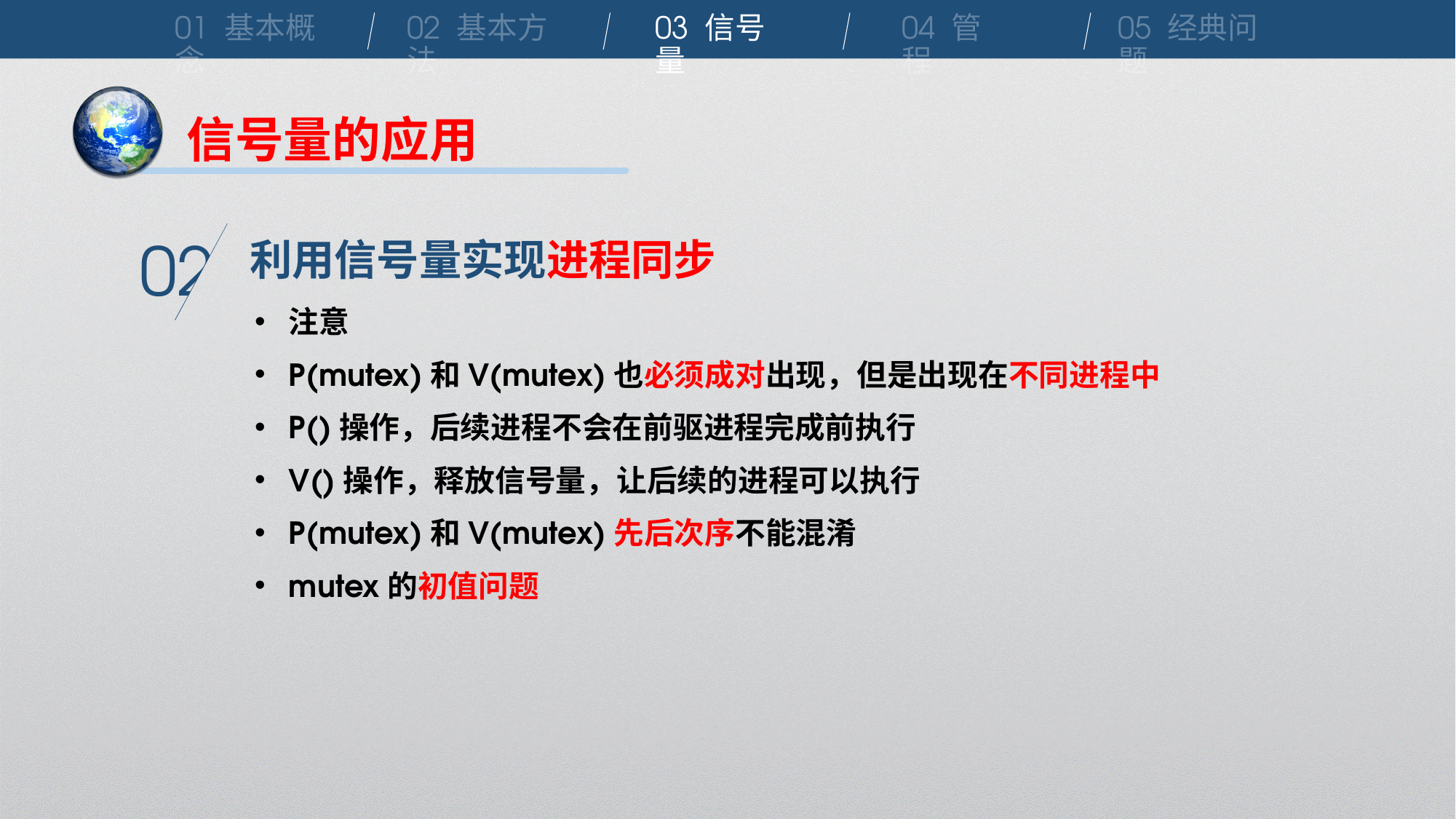

01 基本概念
02 基本方法
03 信号量
04 管程
05 经典问题
信号量的应用
利用信号量实现进程同步

02
注意
P(mutex)和V(mutex)也必须成对出现，但是出现在不同进程中
P()操作，后续进程不会在前驱进程完成前执行
V()操作，释放信号量，让后续的进程可以执行
P(mutex)和V(mutex)先后次序不能混淆
mutex的初值问题